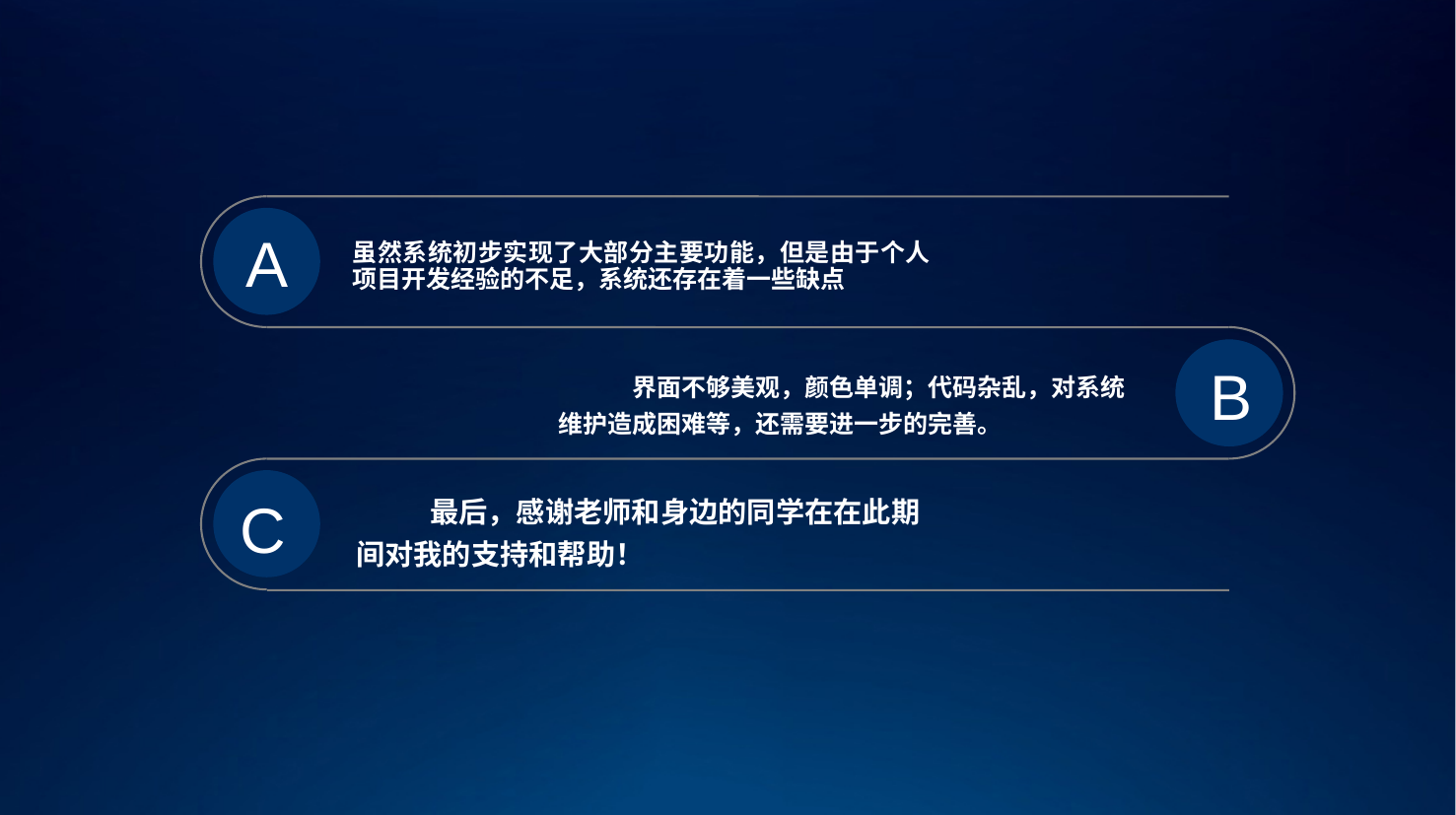

A
虽然系统初步实现了大部分主要功能，但是由于个人项目开发经验的不足，系统还存在着一些缺点

B
界面不够美观，颜色单调；代码杂乱，对系统维护造成困难等，还需要进一步的完善。

最后，感谢老师和身边的同学在在此期间对我的支持和帮助！
C